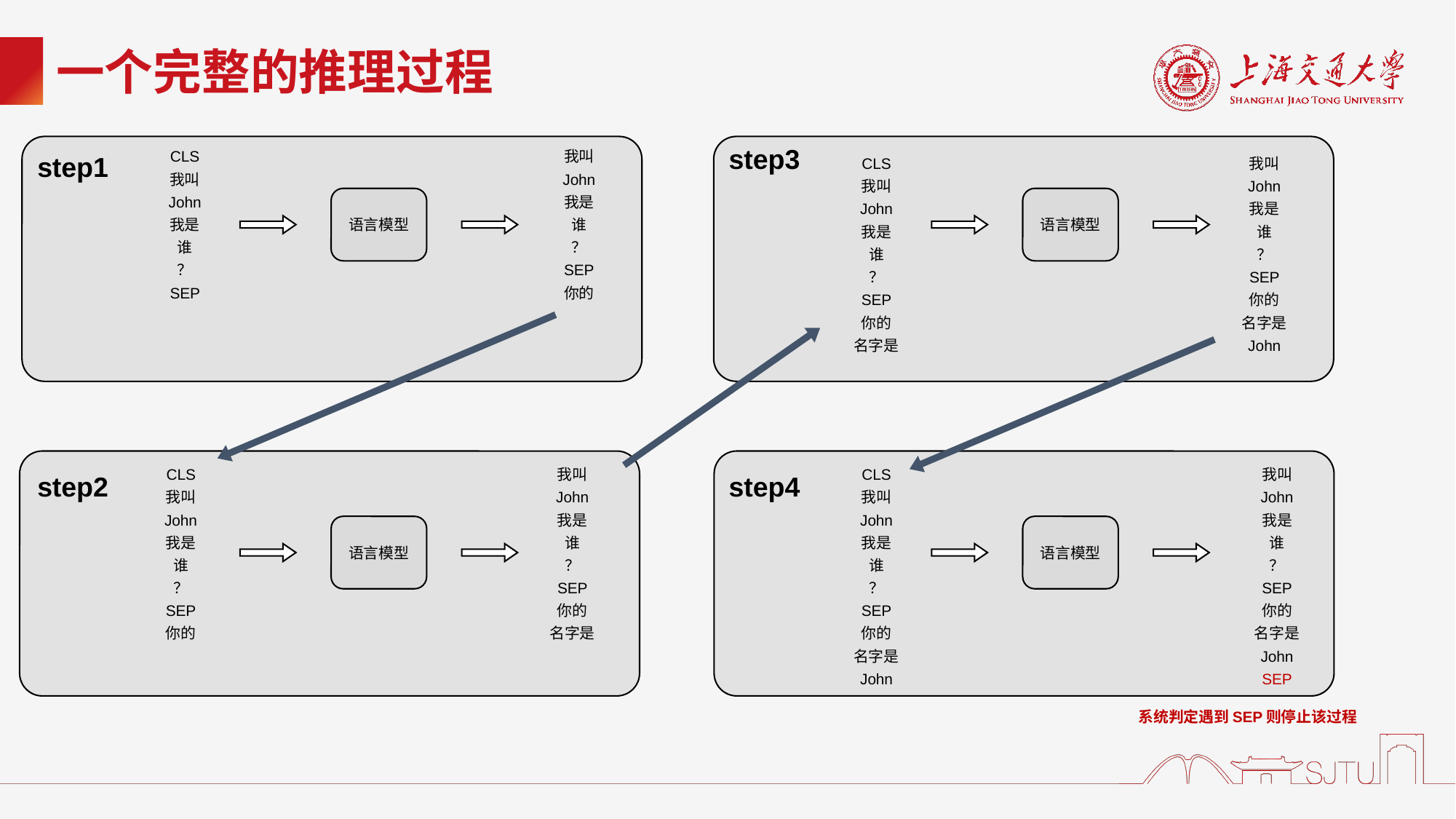

# 一个完整的推理过程

step3
CLS
我叫
John
我是
谁
？
SEP
我叫
John
我是
谁
？
SEP
你的
step1
CLS
我叫
John
我是
谁
？
SEP
你的
名字是
我叫
John
我是
谁
？
SEP
你的
名字是
John
语言模型
语言模型

CLS
我叫
John
我是
谁
？
SEP
你的
我叫
John
我是
谁
？
SEP
你的
名字是
CLS
我叫
John
我是
谁
？
SEP
你的
名字是
John
我叫
John
我是
谁
？
SEP
你的
名字是
John
SEP
step2
step4
语言模型
语言模型

系统判定遇到SEP则停止该过程